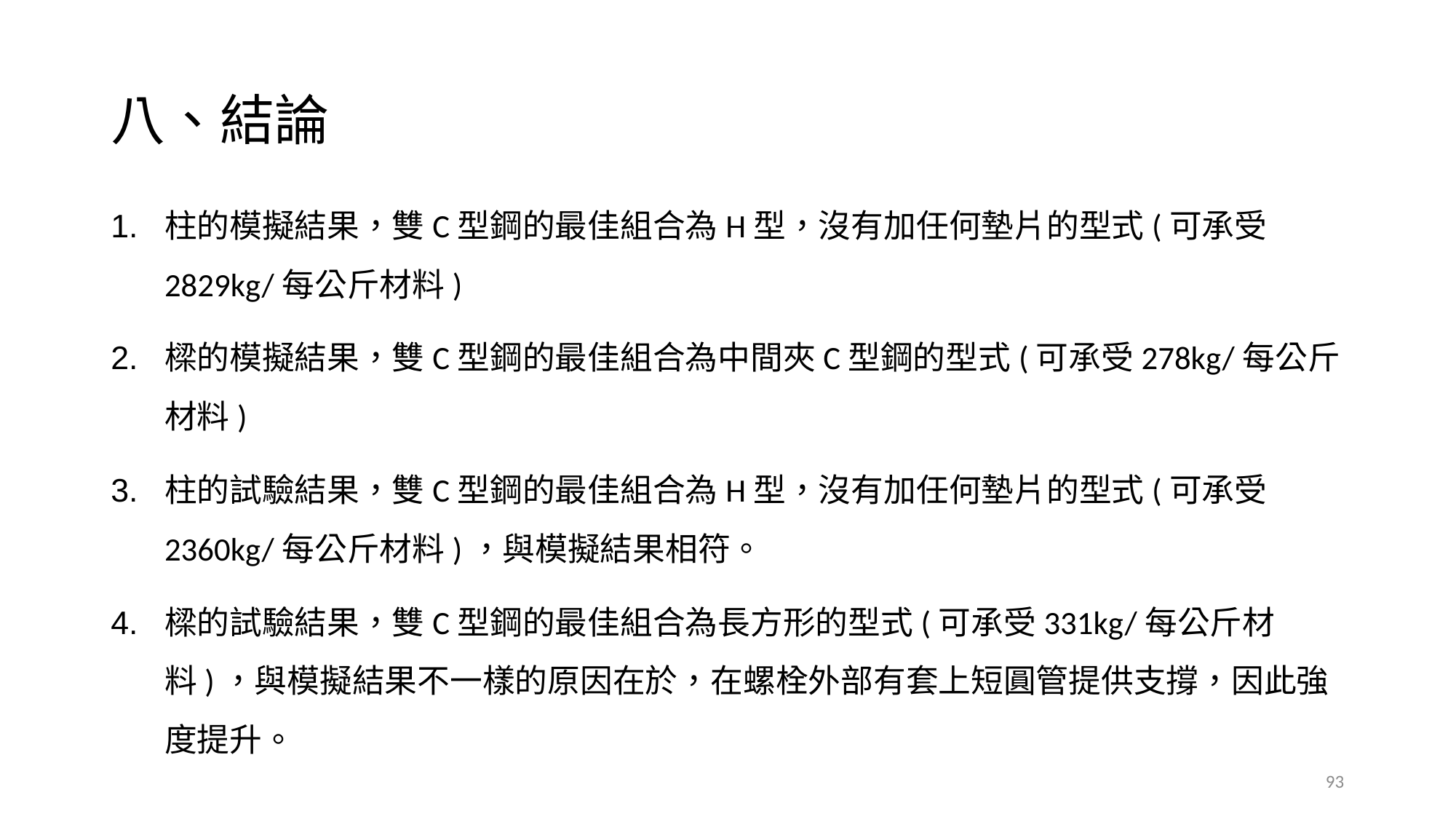

# 八、結論
柱的模擬結果，雙C型鋼的最佳組合為H型，沒有加任何墊片的型式(可承受2829kg/每公斤材料)
樑的模擬結果，雙C型鋼的最佳組合為中間夾C型鋼的型式(可承受278kg/每公斤材料)
柱的試驗結果，雙C型鋼的最佳組合為H型，沒有加任何墊片的型式(可承受2360kg/每公斤材料)，與模擬結果相符。
樑的試驗結果，雙C型鋼的最佳組合為長方形的型式(可承受331kg/每公斤材料)，與模擬結果不一樣的原因在於，在螺栓外部有套上短圓管提供支撐，因此強度提升。

93